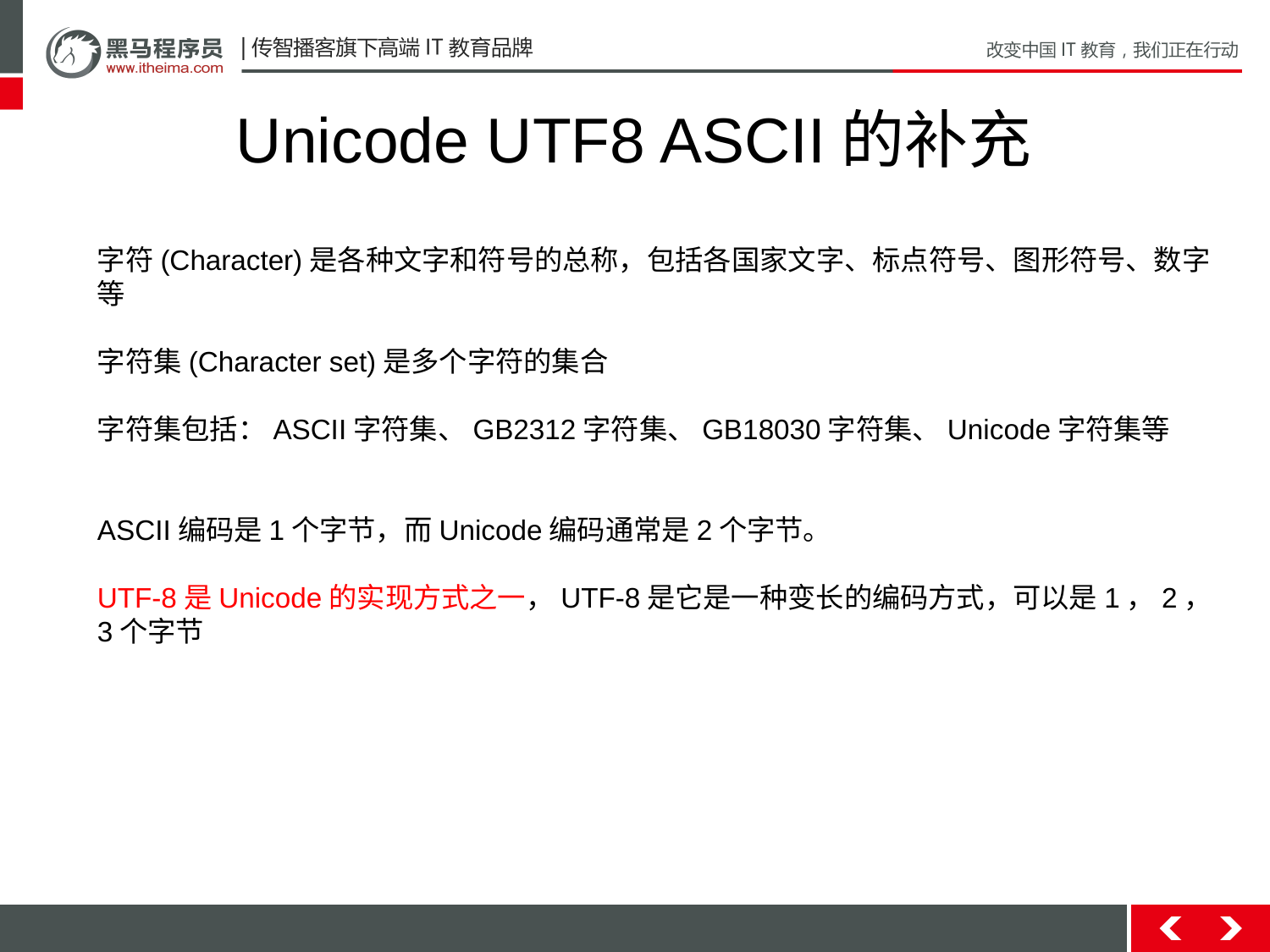

# Unicode UTF8 ASCII的补充
字符(Character)是各种文字和符号的总称，包括各国家文字、标点符号、图形符号、数字等

字符集(Character set)是多个字符的集合

字符集包括：ASCII字符集、GB2312字符集、GB18030字符集、Unicode字符集等

ASCII编码是1个字节，而Unicode编码通常是2个字节。

UTF-8是Unicode的实现方式之一，UTF-8是它是一种变长的编码方式，可以是1，2，3个字节